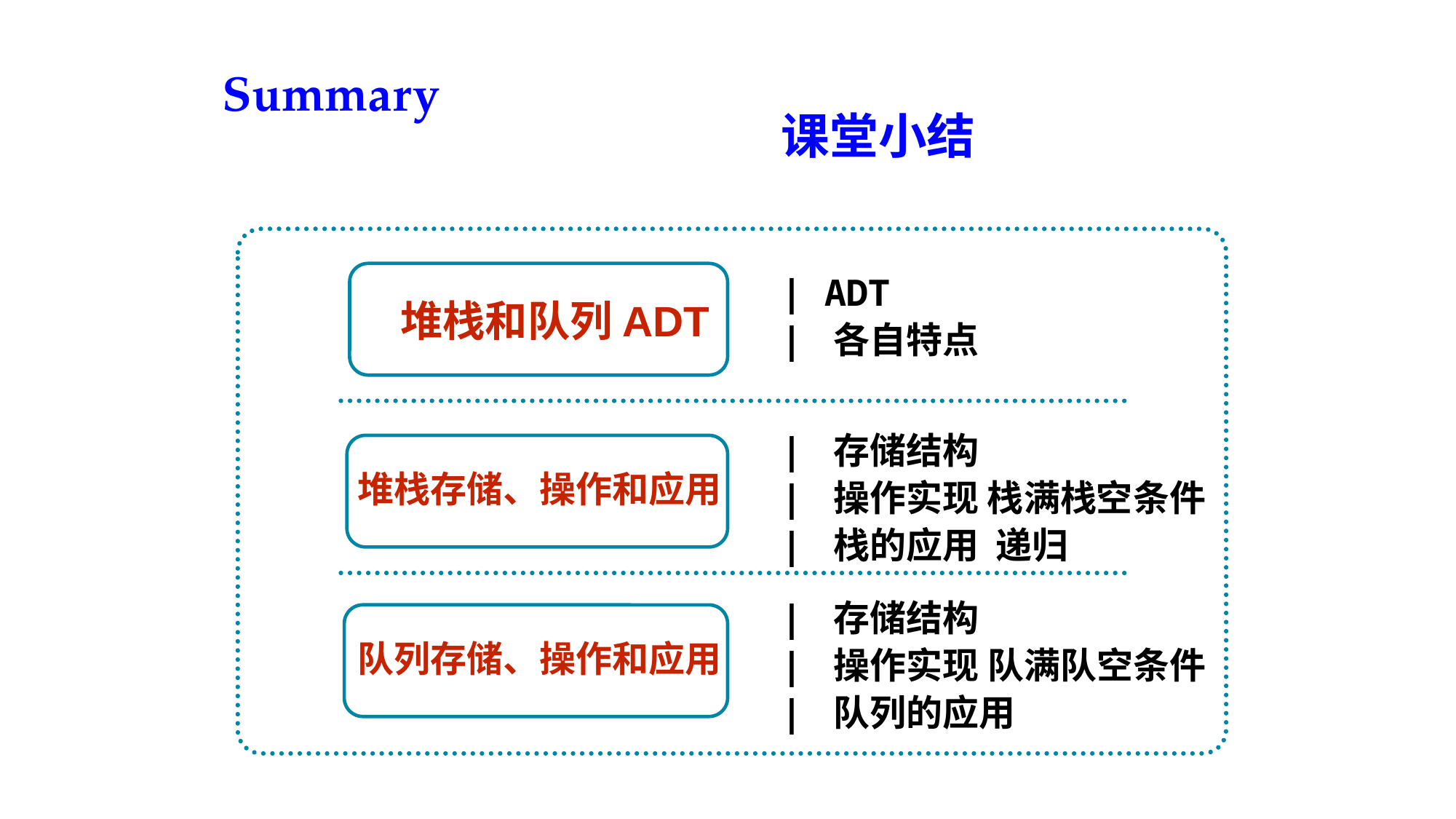

Summary
课堂小结

	堆栈和队列ADT
| ADT
| 各自特点

| 存储结构
| 操作实现 栈满栈空条件
| 栈的应用  递归

      堆栈存储、操作和应用

| 存储结构
| 操作实现 队满队空条件
| 队列的应用

    队列存储、操作和应用